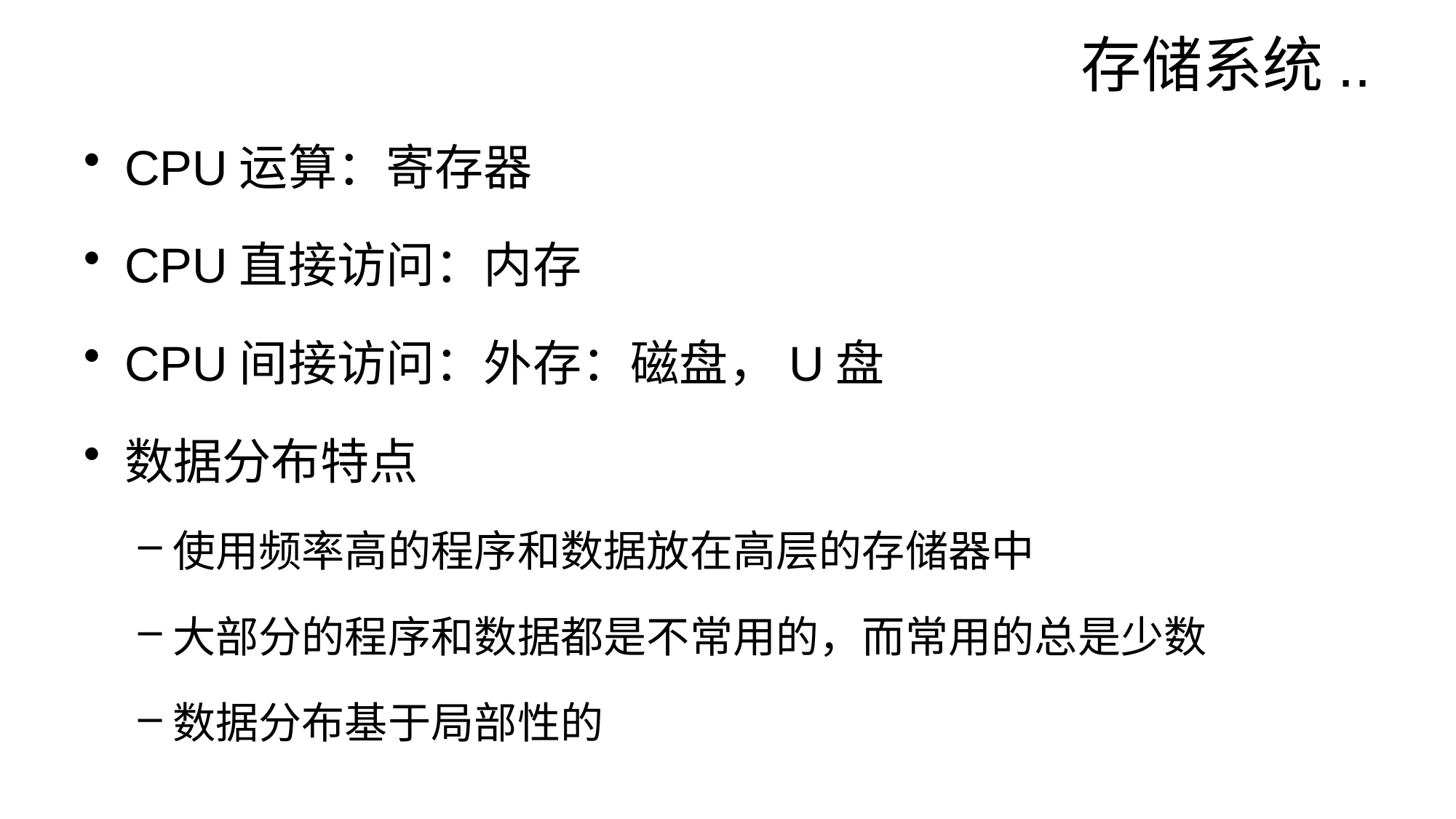

# 存储系统..
CPU运算：寄存器
CPU直接访问：内存
CPU间接访问：外存：磁盘，U盘
数据分布特点
使用频率高的程序和数据放在高层的存储器中
大部分的程序和数据都是不常用的，而常用的总是少数
数据分布基于局部性的